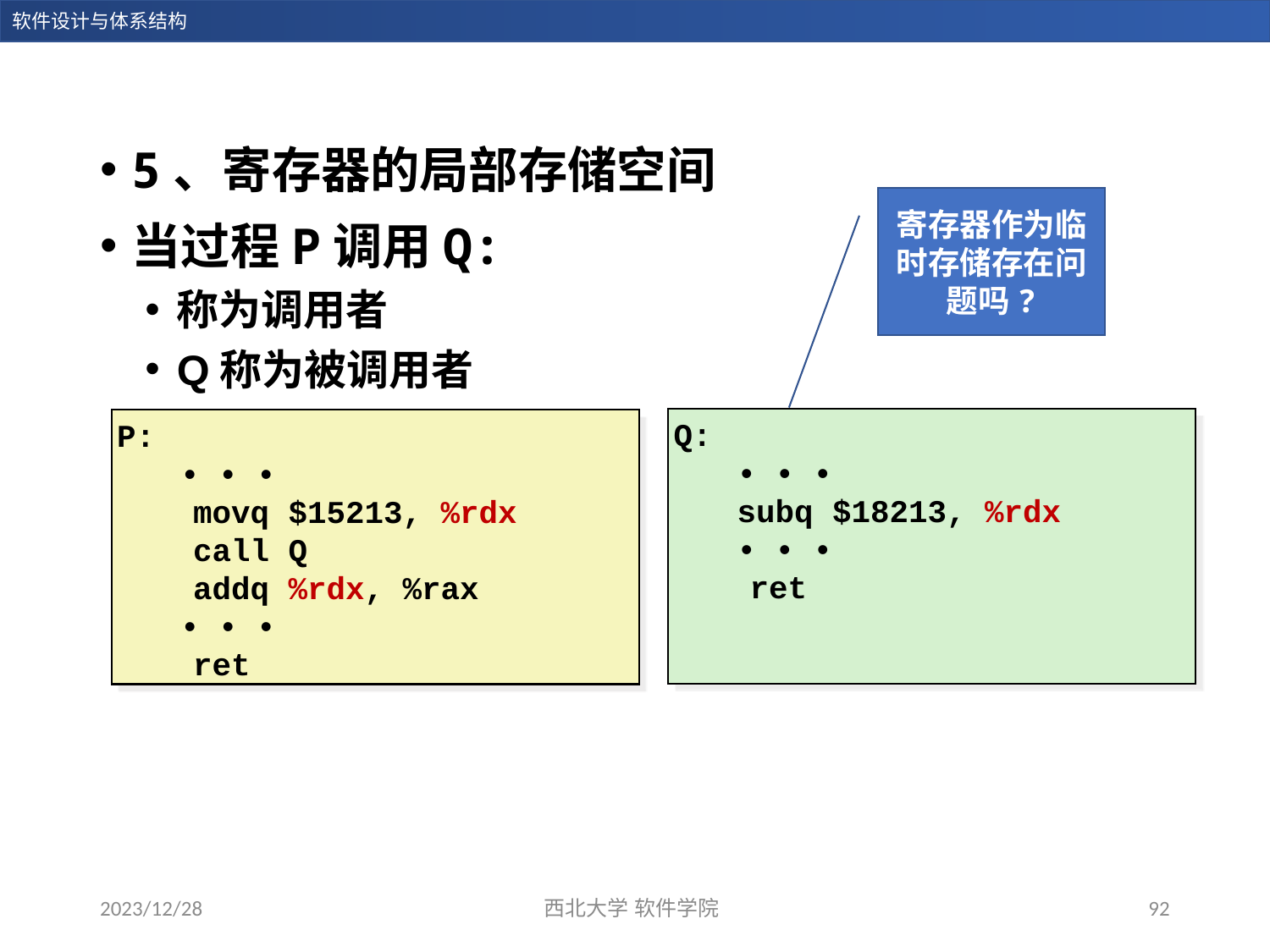

5、寄存器的局部存储空间
当过程P调用Q:
称为调用者
Q称为被调用者

寄存器作为临时存储存在问题吗?
Q:
	• • •
	subq $18213, %rdx
	• • •
    ret
P:
	• • •
    movq $15213, %rdx
    call Q
    addq %rdx, %rax
	• • •
    ret
2023/12/28
西北大学 软件学院
92